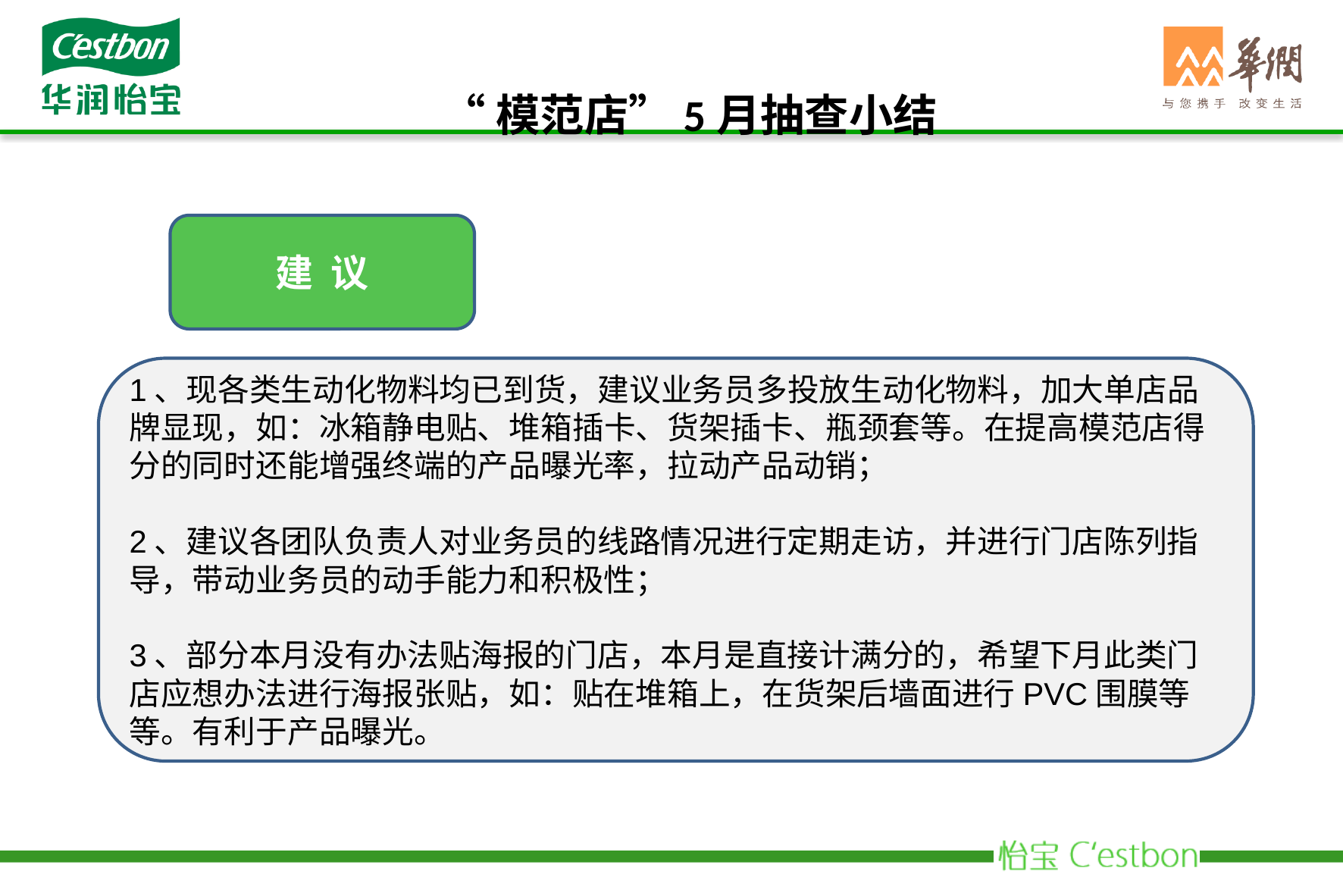

“模范店”5月抽查小结
建  议
1、现各类生动化物料均已到货，建议业务员多投放生动化物料，加大单店品牌显现，如：冰箱静电贴、堆箱插卡、货架插卡、瓶颈套等。在提高模范店得分的同时还能增强终端的产品曝光率，拉动产品动销；

2、建议各团队负责人对业务员的线路情况进行定期走访，并进行门店陈列指导，带动业务员的动手能力和积极性；

3、部分本月没有办法贴海报的门店，本月是直接计满分的，希望下月此类门店应想办法进行海报张贴，如：贴在堆箱上，在货架后墙面进行PVC围膜等等。有利于产品曝光。